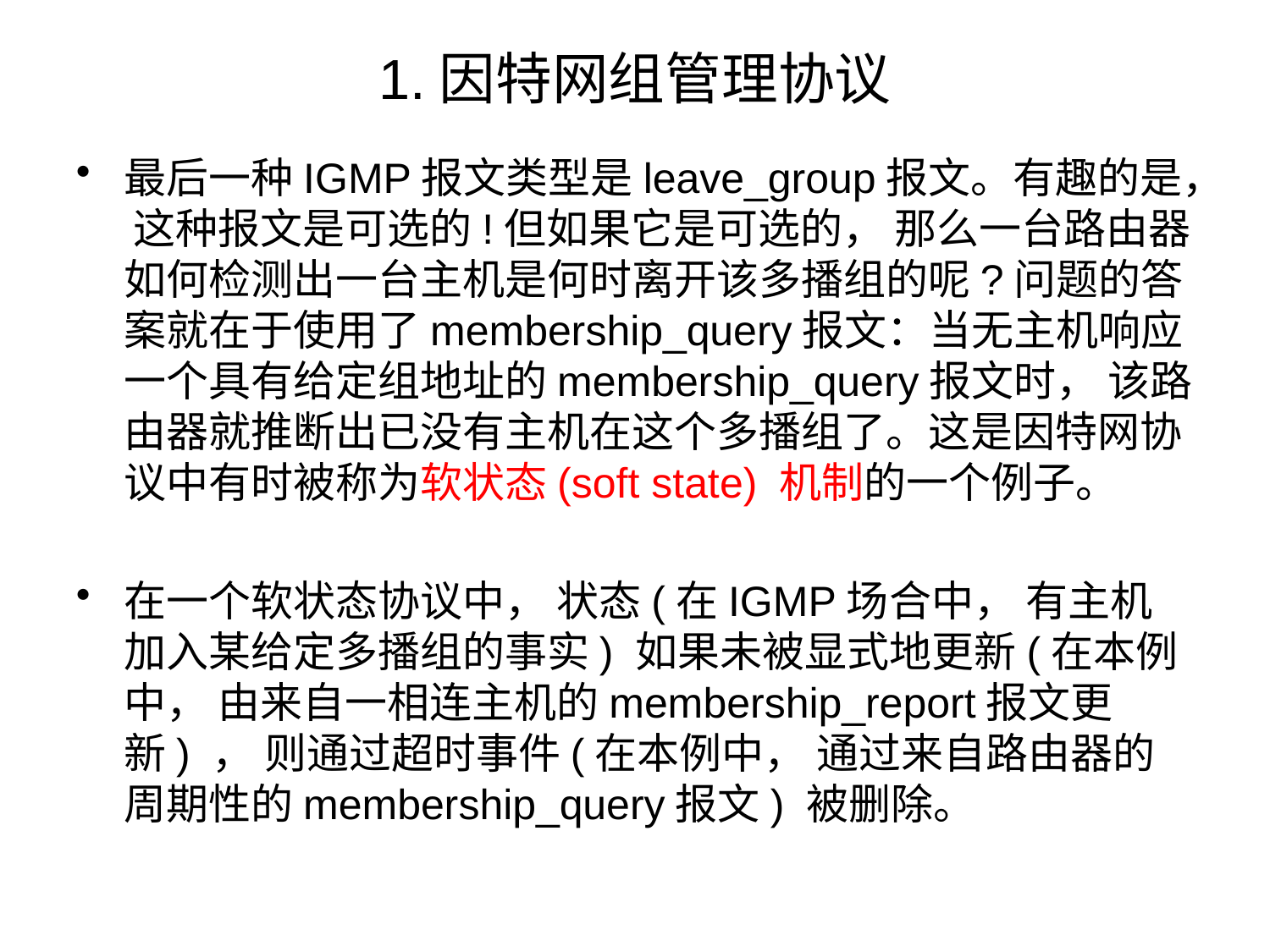

# 1.因特网组管理协议
最后一种IGMP报文类型是leave_group报文。有趣的是， 这种报文是可选的!但如果它是可选的， 那么一台路由器如何检测出一台主机是何时离开该多播组的呢?问题的答案就在于使用了membership_query报文：当无主机响应一个具有给定组地址的membership_query报文时， 该路由器就推断出已没有主机在这个多播组了。这是因特网协议中有时被称为软状态(soft state) 机制的一个例子。

在一个软状态协议中， 状态(在IGMP场合中， 有主机加入某给定多播组的事实) 如果未被显式地更新(在本例中， 由来自一相连主机的membership_report报文更新) ， 则通过超时事件(在本例中， 通过来自路由器的周期性的membership_query报文) 被删除。